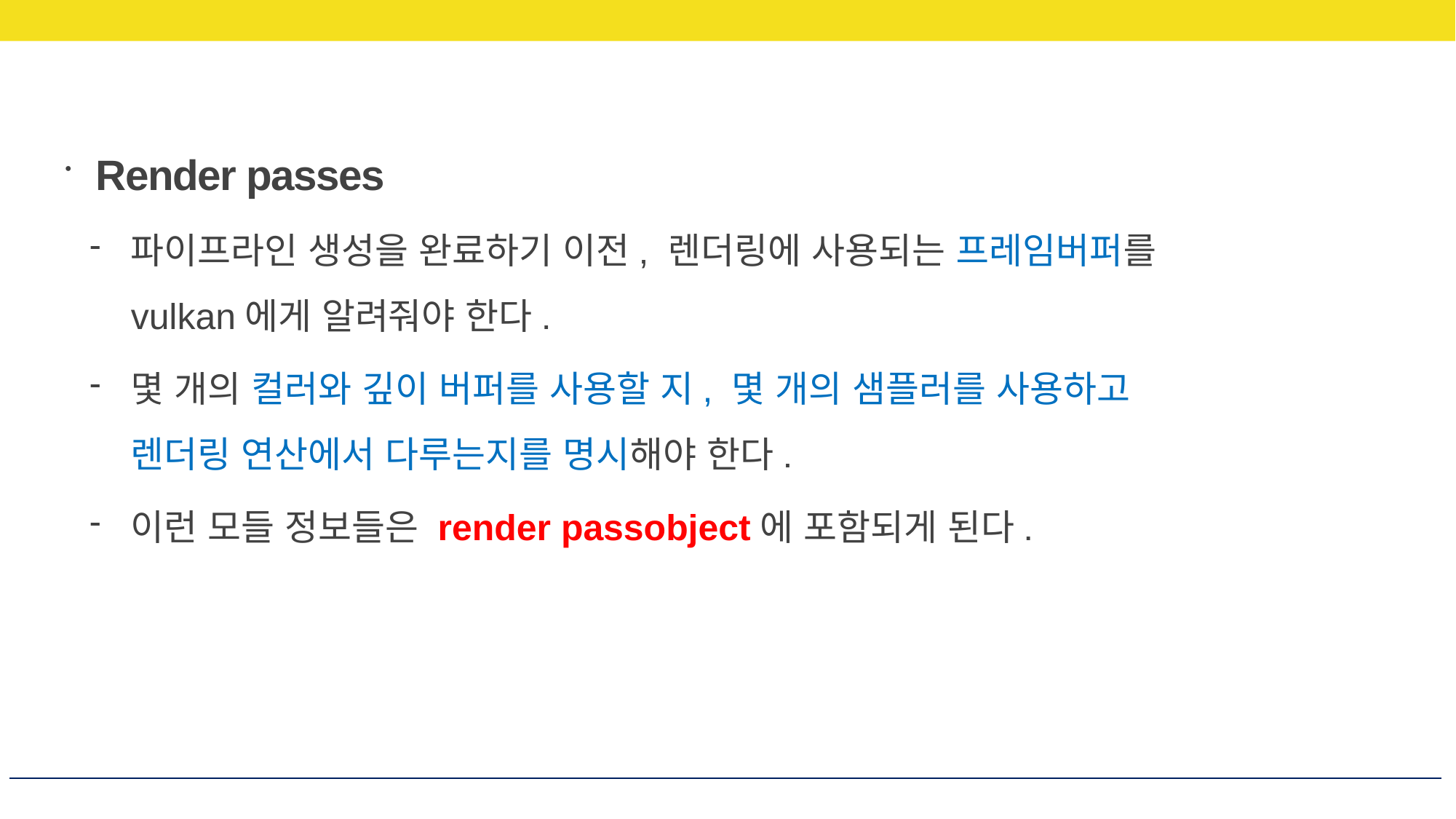

Render passes
파이프라인 생성을 완료하기 이전, 렌더링에 사용되는 프레임버퍼를
vulkan에게 알려줘야 한다.
몇 개의 컬러와 깊이 버퍼를 사용할 지, 몇 개의 샘플러를 사용하고
렌더링 연산에서 다루는지를 명시해야 한다.
이런 모들 정보들은 render passobject에 포함되게 된다.